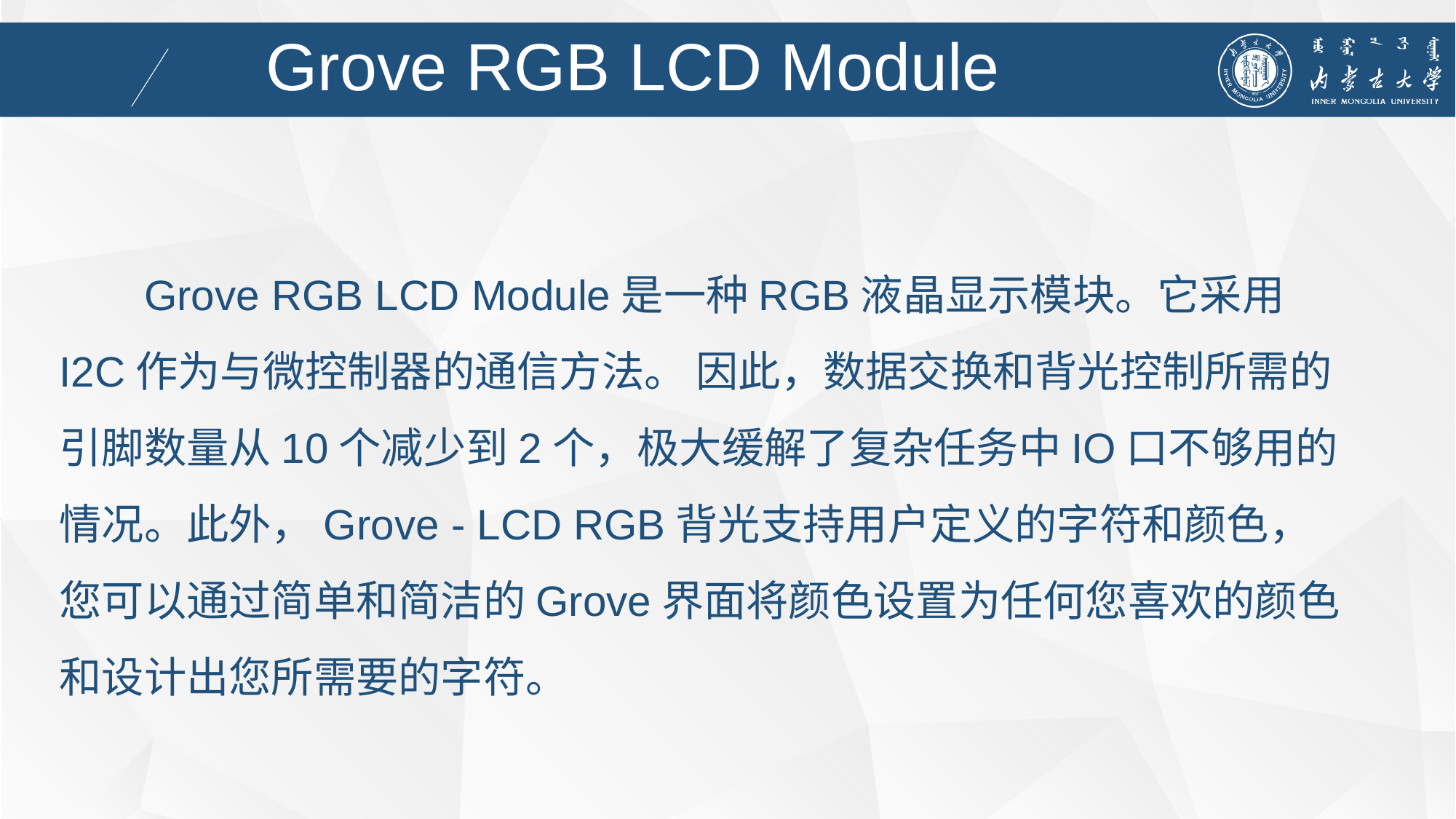

Grove RGB LCD Module
Grove RGB LCD Module是一种RGB液晶显示模块。它采用I2C作为与微控制器的通信方法。 因此，数据交换和背光控制所需的引脚数量从10个减少到2个，极大缓解了复杂任务中IO口不够用的情况。此外，Grove - LCD RGB背光支持用户定义的字符和颜色，您可以通过简单和简洁的Grove界面将颜色设置为任何您喜欢的颜色和设计出您所需要的字符。